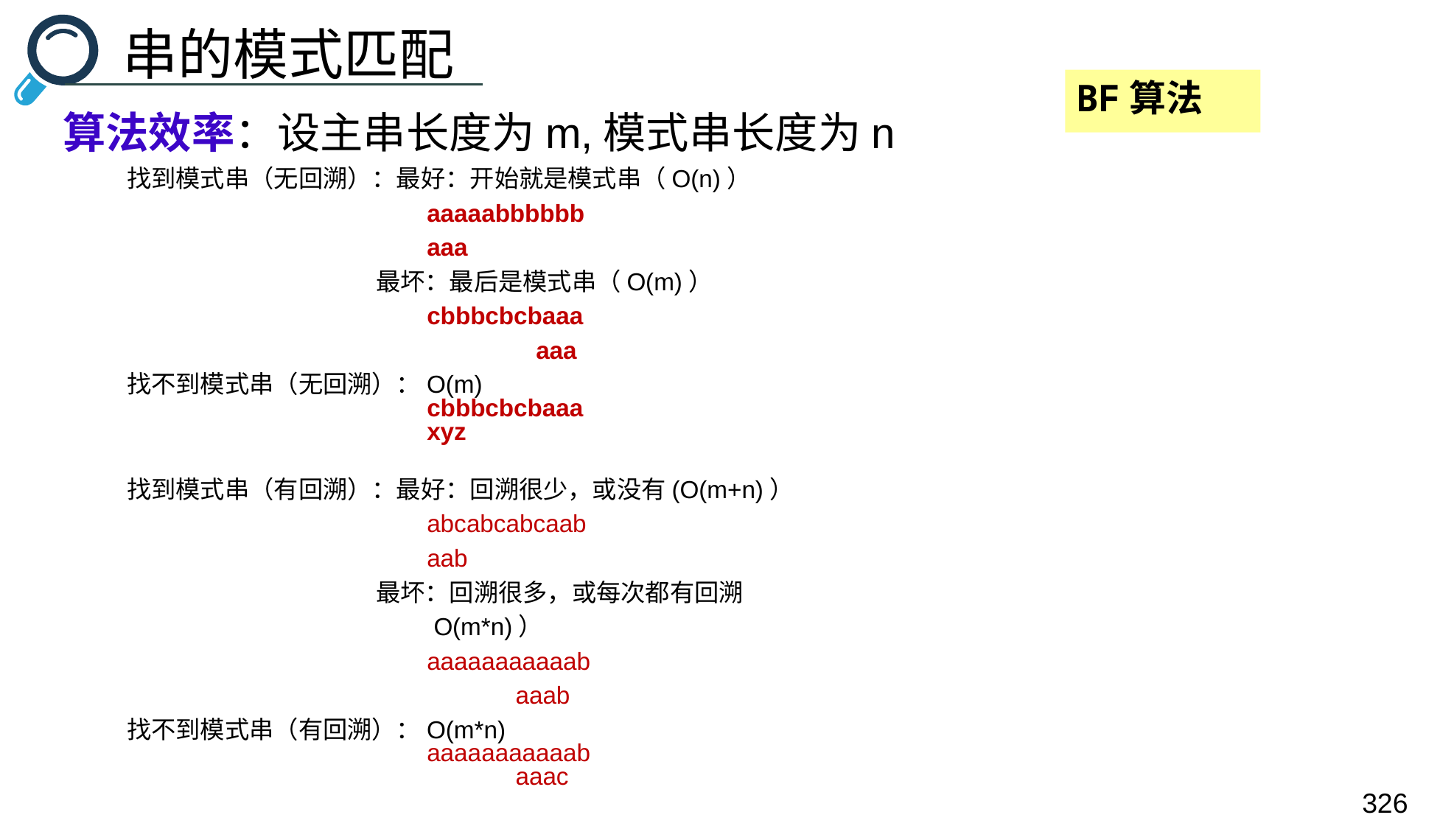

串的模式匹配
BF算法
算法效率：设主串长度为m,模式串长度为n
找到模式串（无回溯）：最好：开始就是模式串（O(n)）
                                            aaaaabbbbbb
                                            aaa
                                            最坏：最后是模式串（O(m)）
                                            cbbbcbcbaaa
                                                            aaa
找不到模式串（无回溯）：O(m)
                                            cbbbcbcbaaa
                                            xyz

找到模式串（有回溯）：最好：回溯很少，或没有(O(m+n)）
                                            abcabcabcaab
                                            aab
                                            最坏：回溯很多，或每次都有回溯
                                             O(m*n)）
                                            aaaaaaaaaaab
                                                         aaab
找不到模式串（有回溯）：O(m*n)
                                            aaaaaaaaaaab
                                                         aaac
326